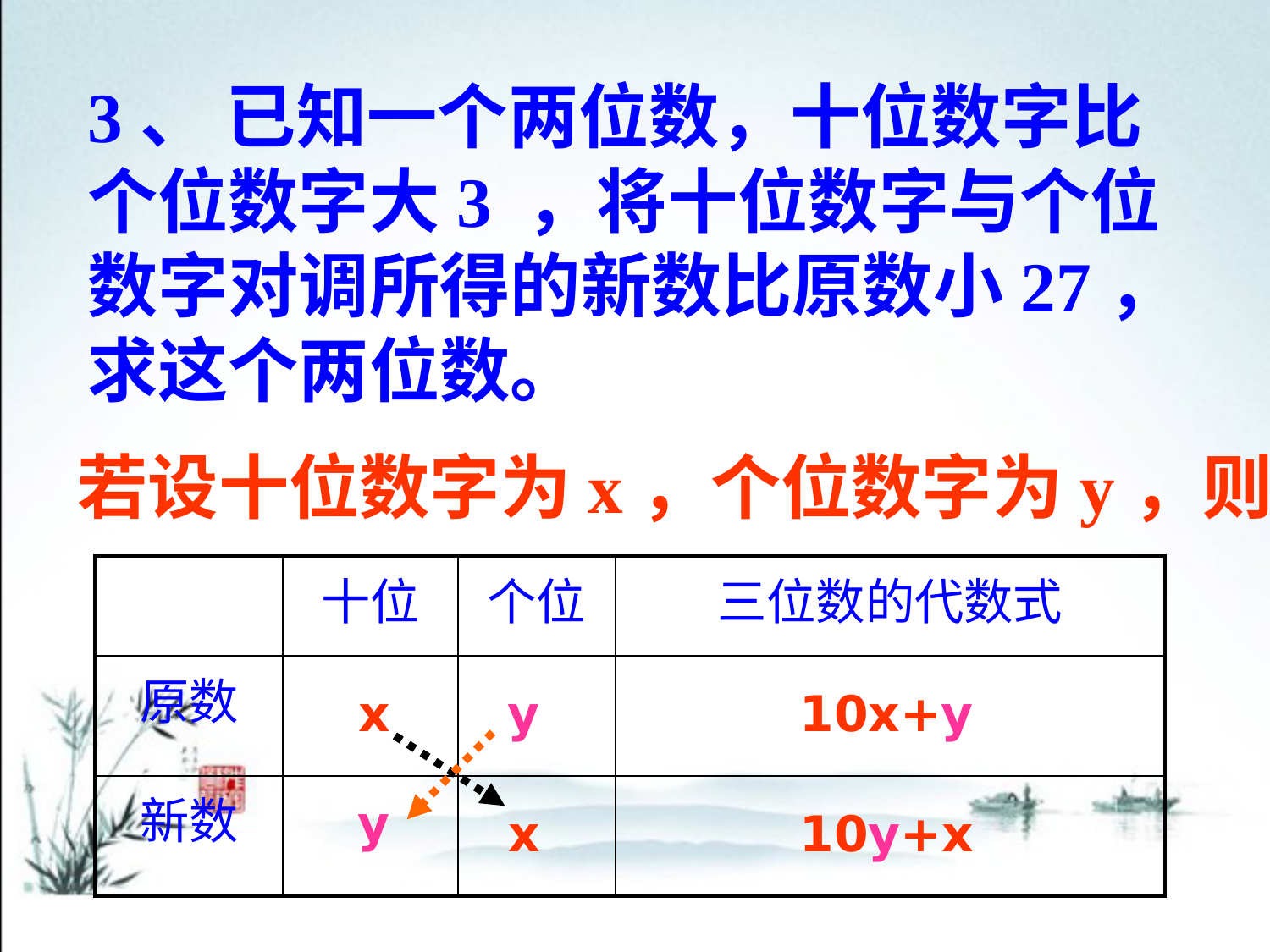

3、 已知一个两位数，十位数字比
个位数字大3 ，将十位数字与个位
数字对调所得的新数比原数小27，
求这个两位数。
若设十位数字为x，个位数字为y，则
|  | 十位 | 个位 | 三位数的代数式 |
| --- | --- | --- | --- |
| 原数 |  |  |  |
| 新数 |  |  |  |
x
y
10x+y

y
x
10y+x